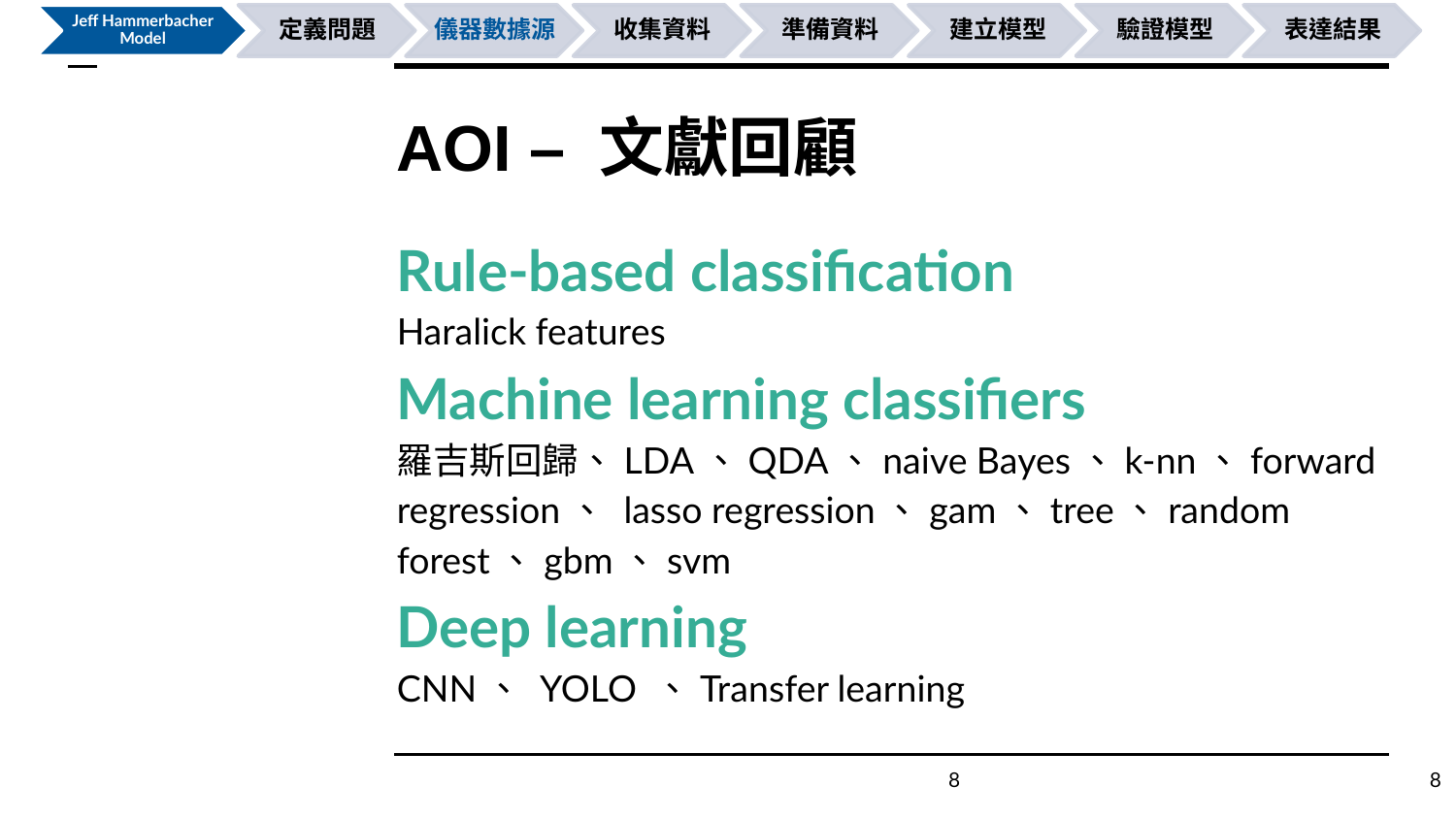

Jeff Hammerbacher Model
定義問題
儀器數據源
收集資料
準備資料
建立模型
驗證模型
表達結果
# AOI – 文獻回顧
Rule-based classification
Haralick features
Machine learning classifiers
羅吉斯回歸、LDA、QDA、naive Bayes、k-nn、forward regression、 lasso regression、gam、tree、random forest、gbm、svm
Deep learning
CNN、 YOLO 、Transfer learning
8
8